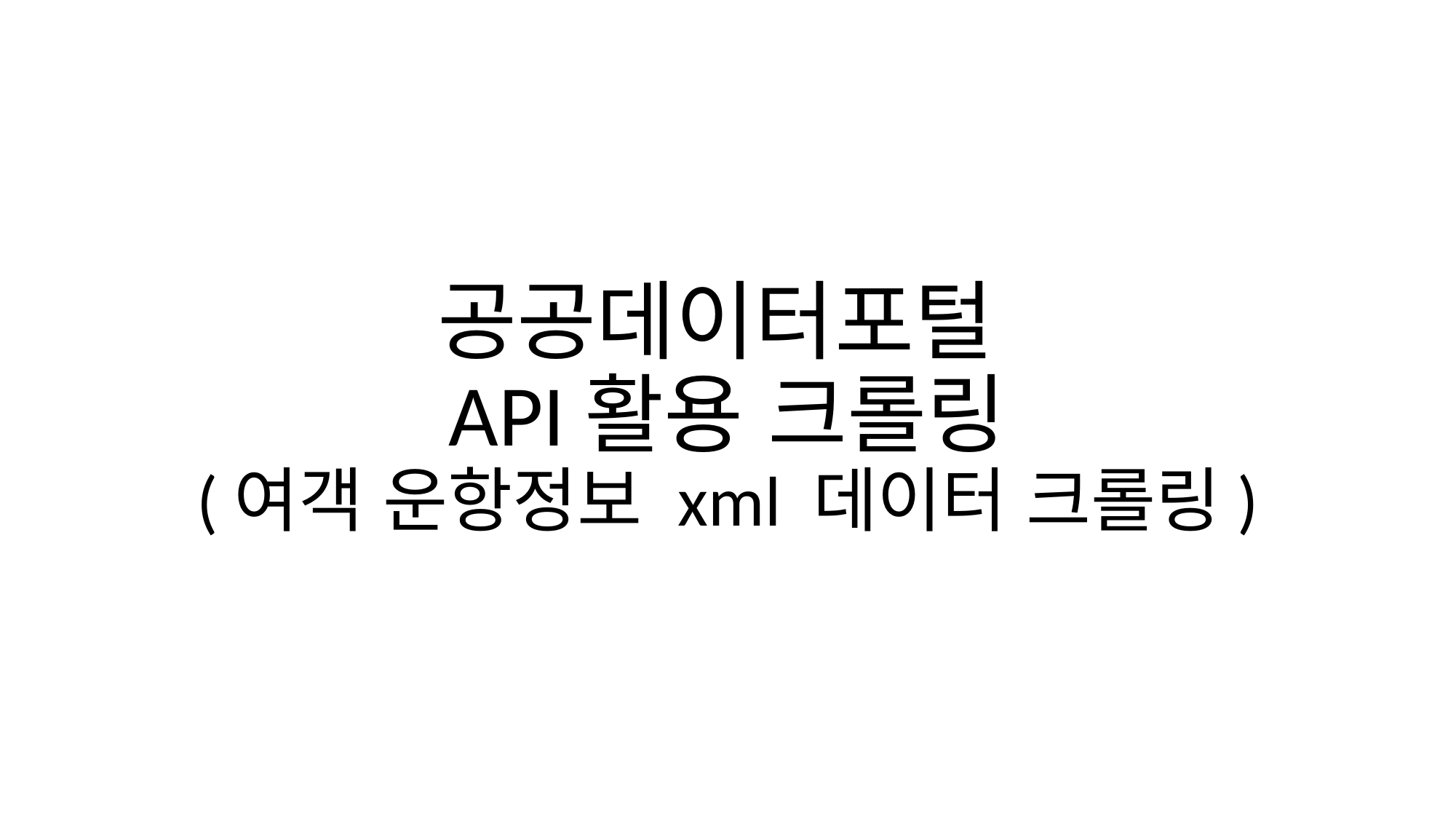

# 공공데이터포털 API활용 크롤링 (여객 운항정보 xml 데이터 크롤링)